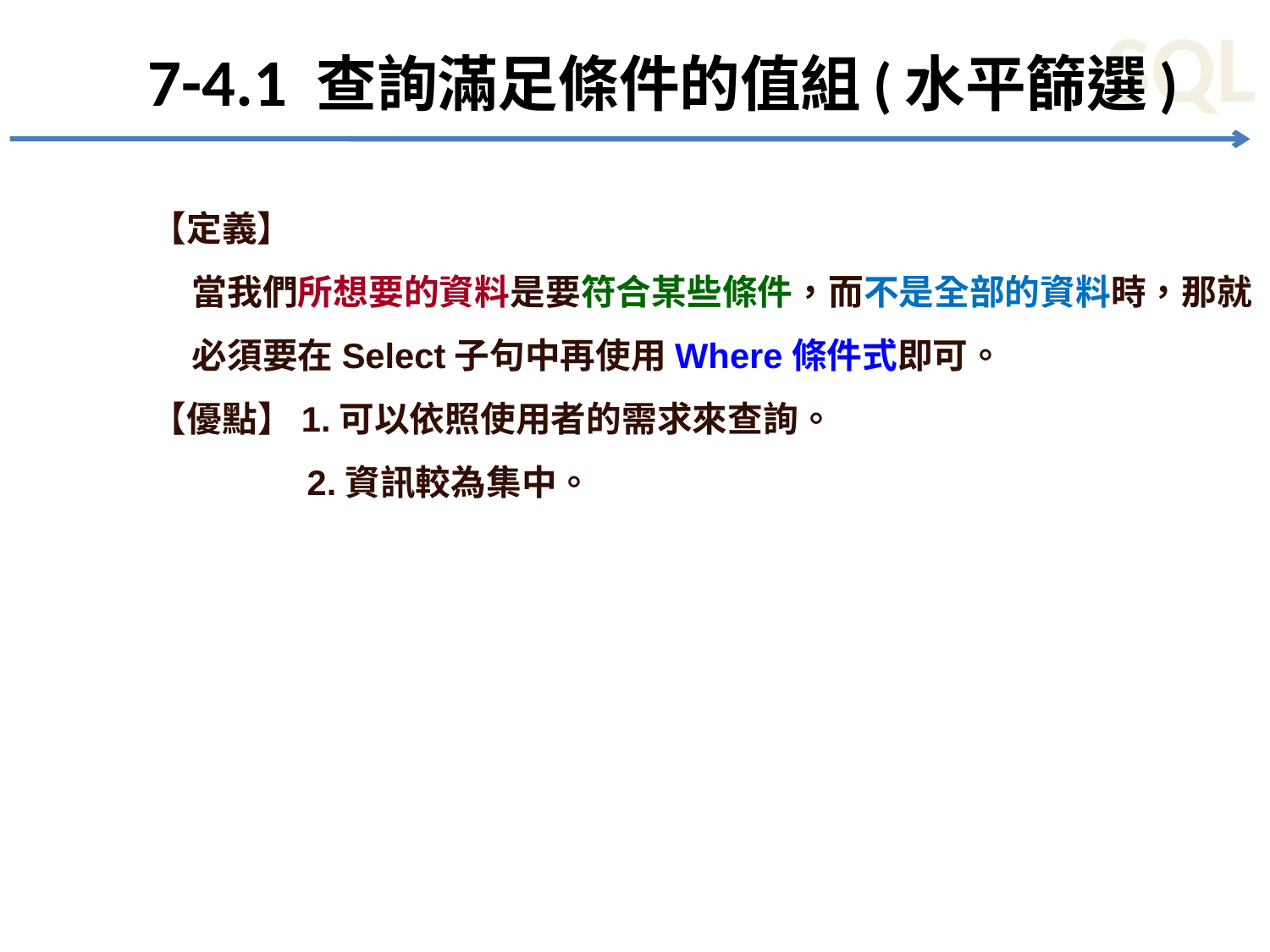

# 7-4.1 查詢滿足條件的值組(水平篩選)
【定義】
    當我們所想要的資料是要符合某些條件，而不是全部的資料時，那就
    必須要在Select子句中再使用Where條件式即可。
【優點】1.可以依照使用者的需求來查詢。
                2.資訊較為集中。